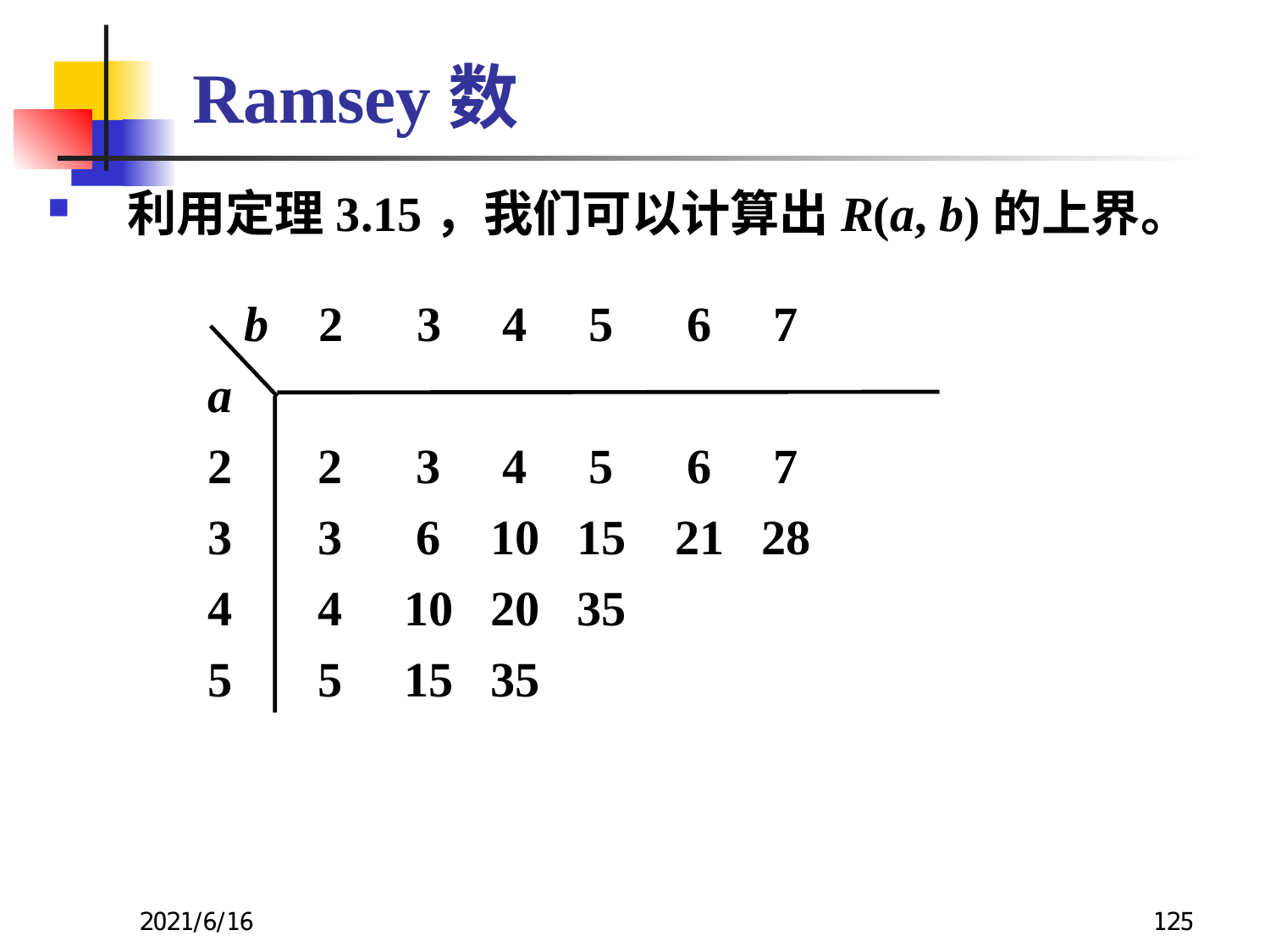

# Ramsey数
利用定理3.15，我们可以计算出R(a, b)的上界。
       b    2      3     4     5      6     7
a
2       2      3     4     5      6     7
3       3      6    10   15    21   28
4       4     10   20   35
5       5     15   35

2021/6/16
125